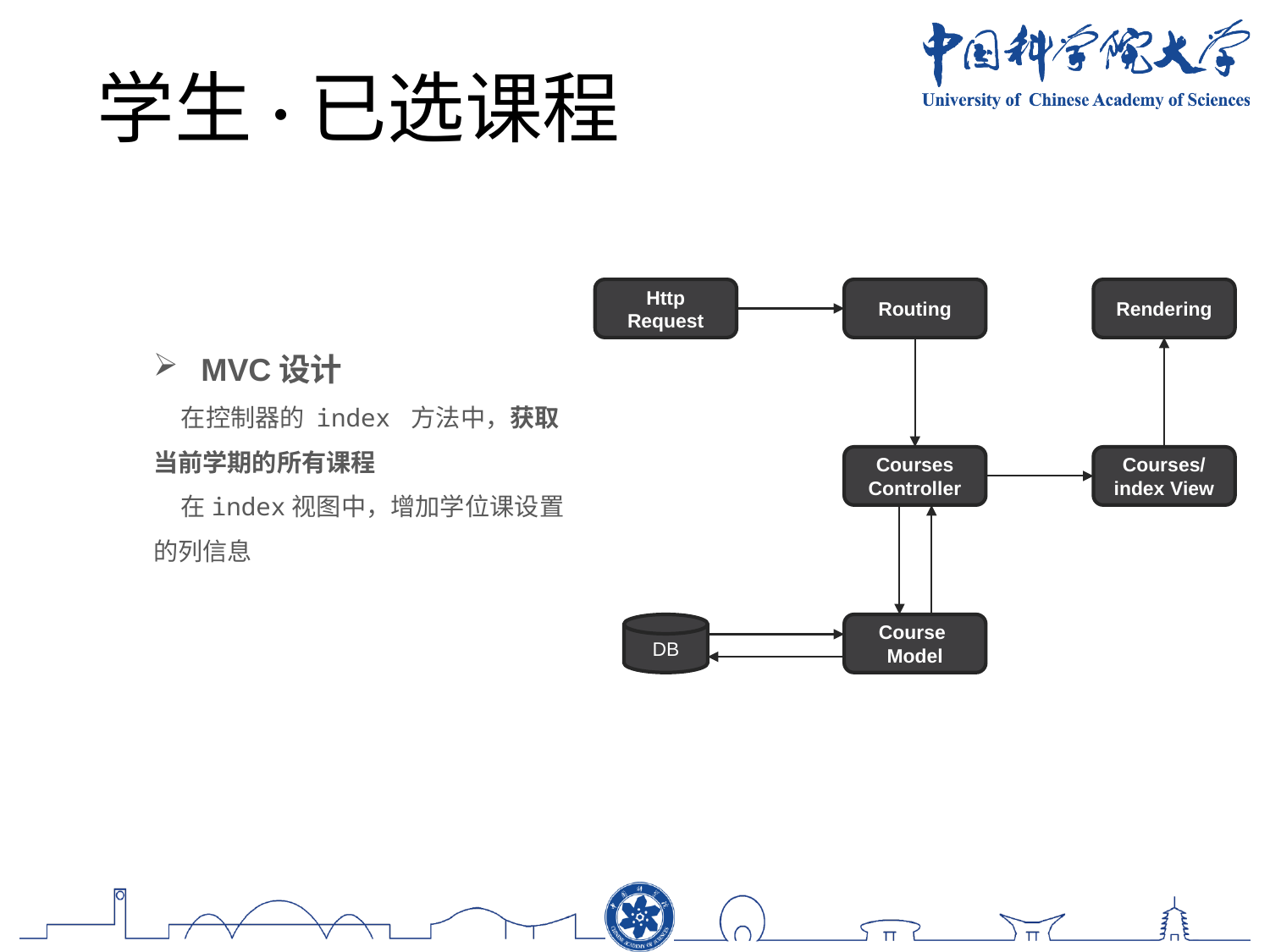

学生·已选课程
Http Request
Routing
Rendering
Courses
Controller
Courses/index View
DB
Course  Model
MVC设计
    在控制器的 index 方法中，获取当前学期的所有课程
    在index视图中，增加学位课设置的列信息